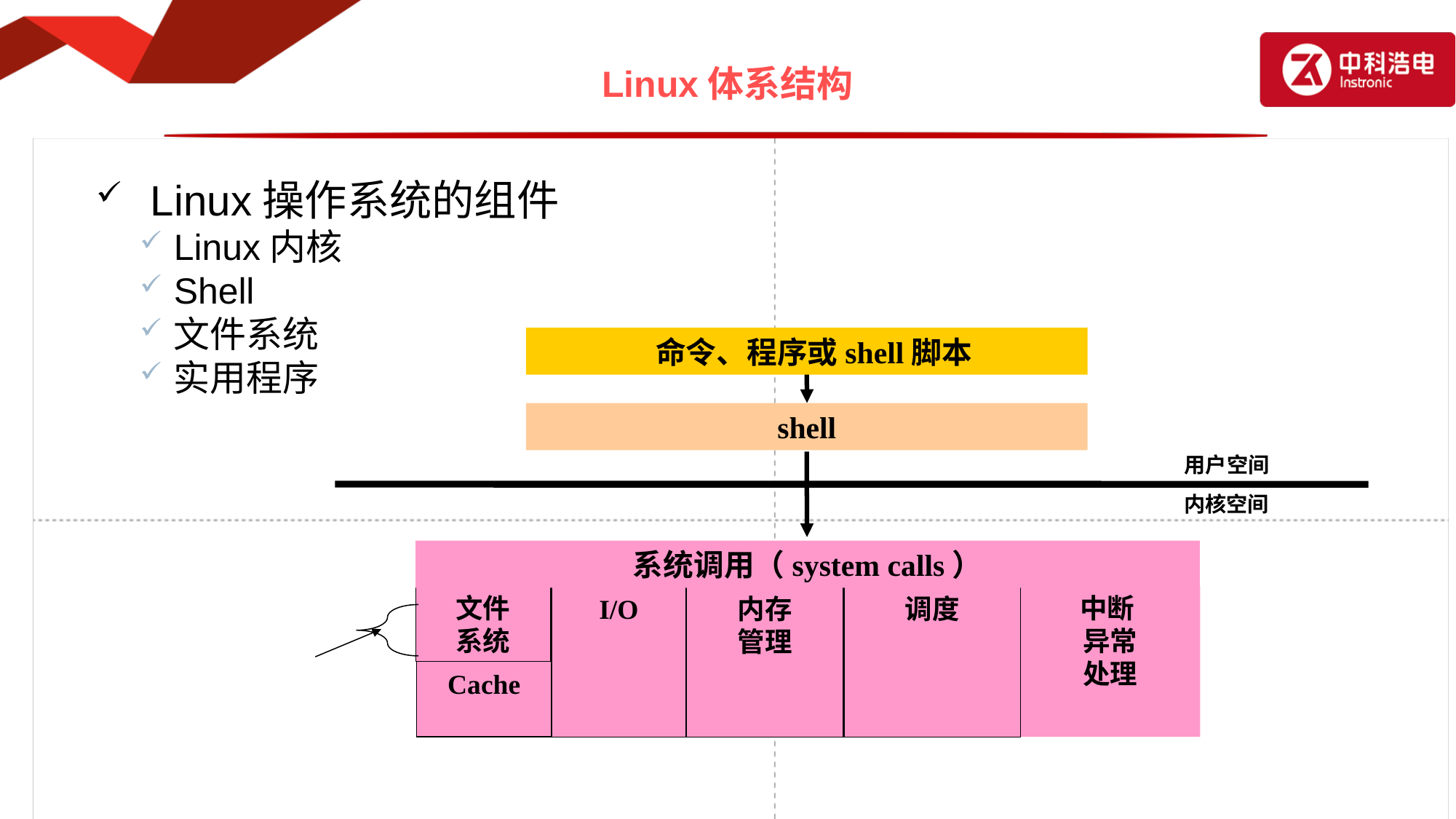

# Linux体系结构
Linux操作系统的组件
Linux内核
Shell
文件系统
实用程序
 命令、程序或shell脚本

shell
用户空间

内核空间
系统调用（system calls）
文件
系统
中断
异常
处理

I/O

内存
管理

调度

Cache